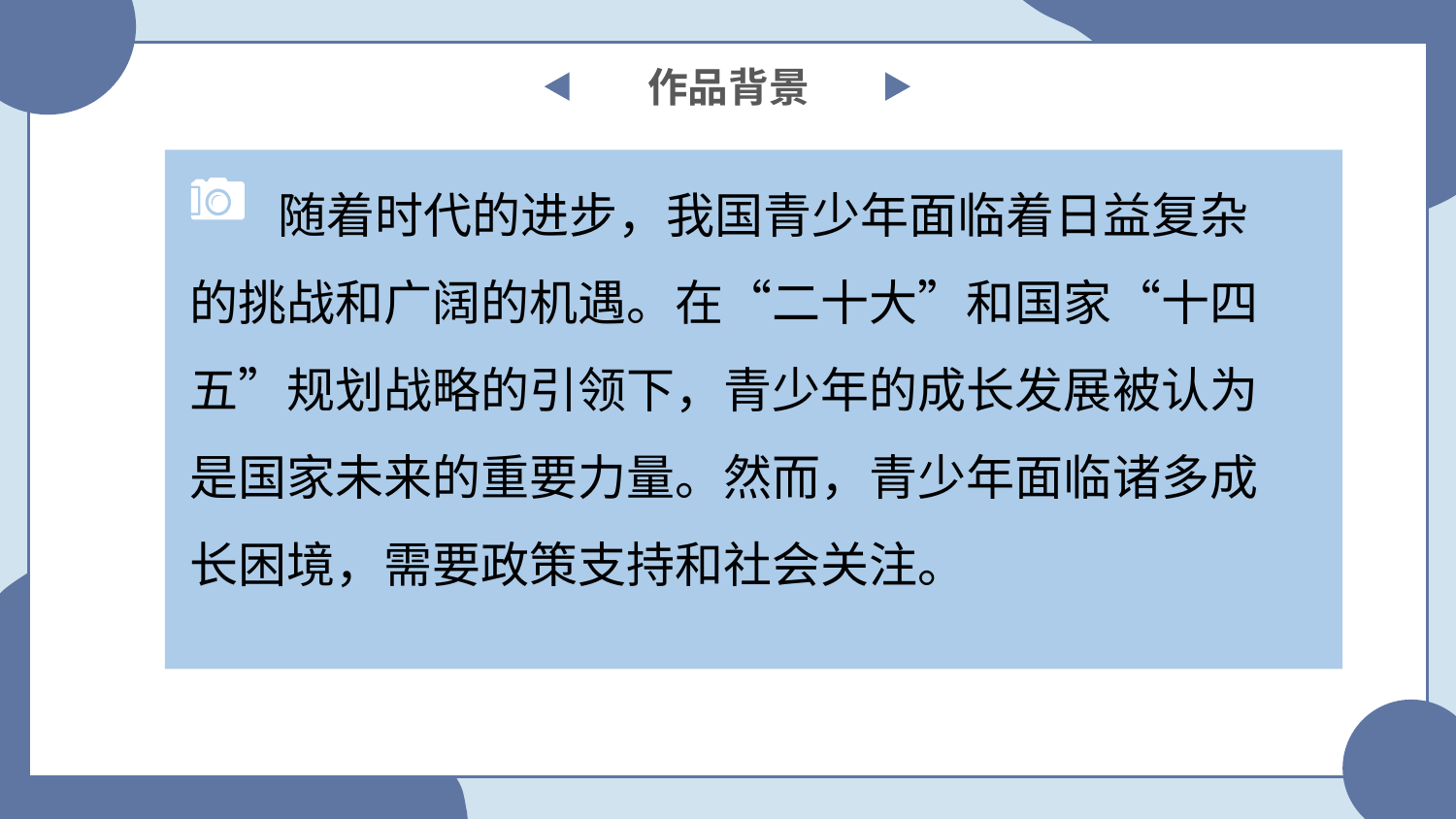

作品背景

       随着时代的进步，我国青少年面临着日益复杂的挑战和广阔的机遇。在“二十大”和国家“十四五”规划战略的引领下，青少年的成长发展被认为是国家未来的重要力量。然而，青少年面临诸多成长困境，需要政策支持和社会关注。